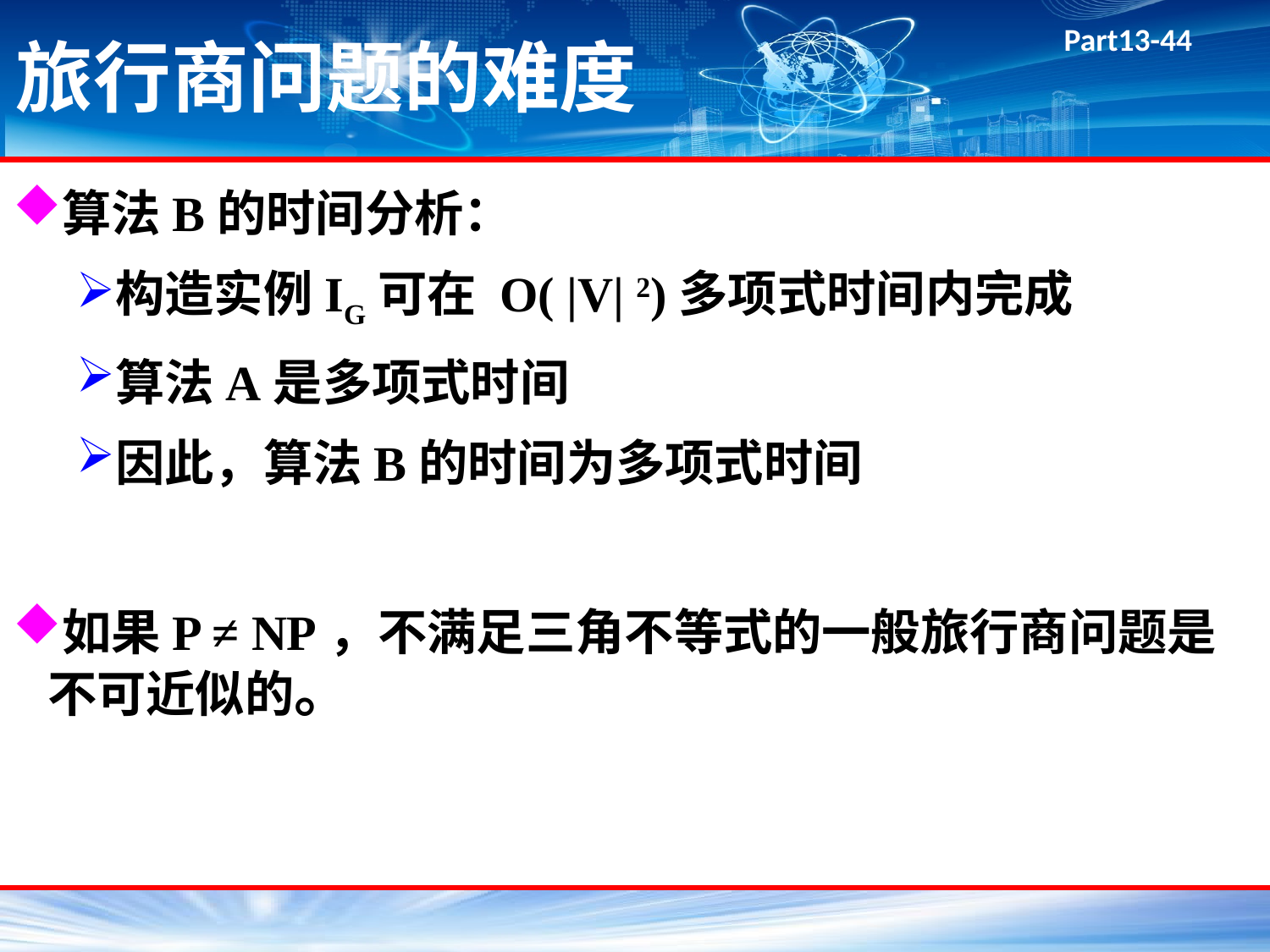

# 旅行商问题的难度
算法B的时间分析：
构造实例IG可在 O( |V| 2)多项式时间内完成
算法A是多项式时间
因此，算法B的时间为多项式时间

如果P ≠ NP，不满足三角不等式的一般旅行商问题是不可近似的。